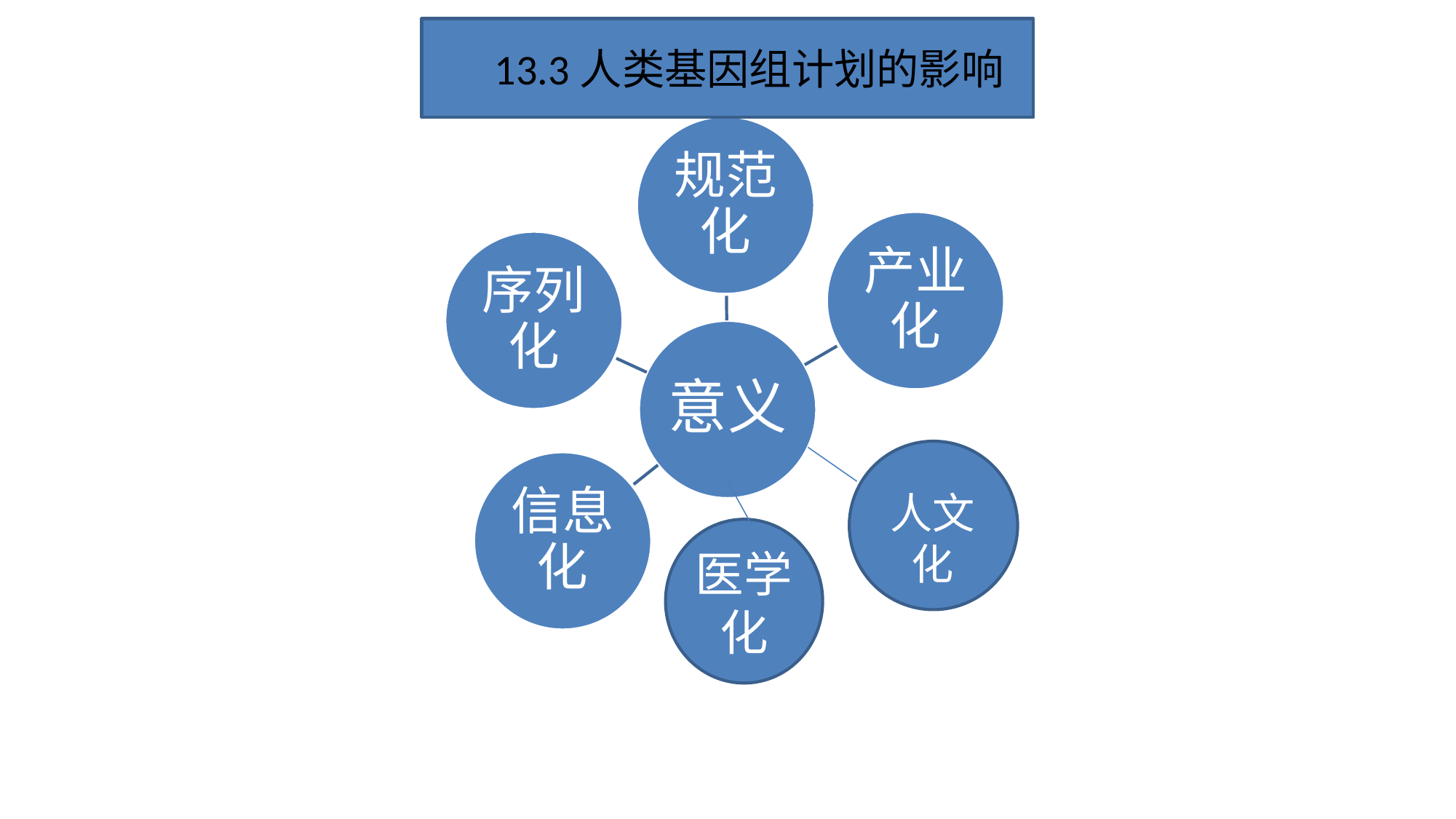

13.3人类基因组计划的影响
意义

规范化

产业化

信息化

序列化

人文化

医学化